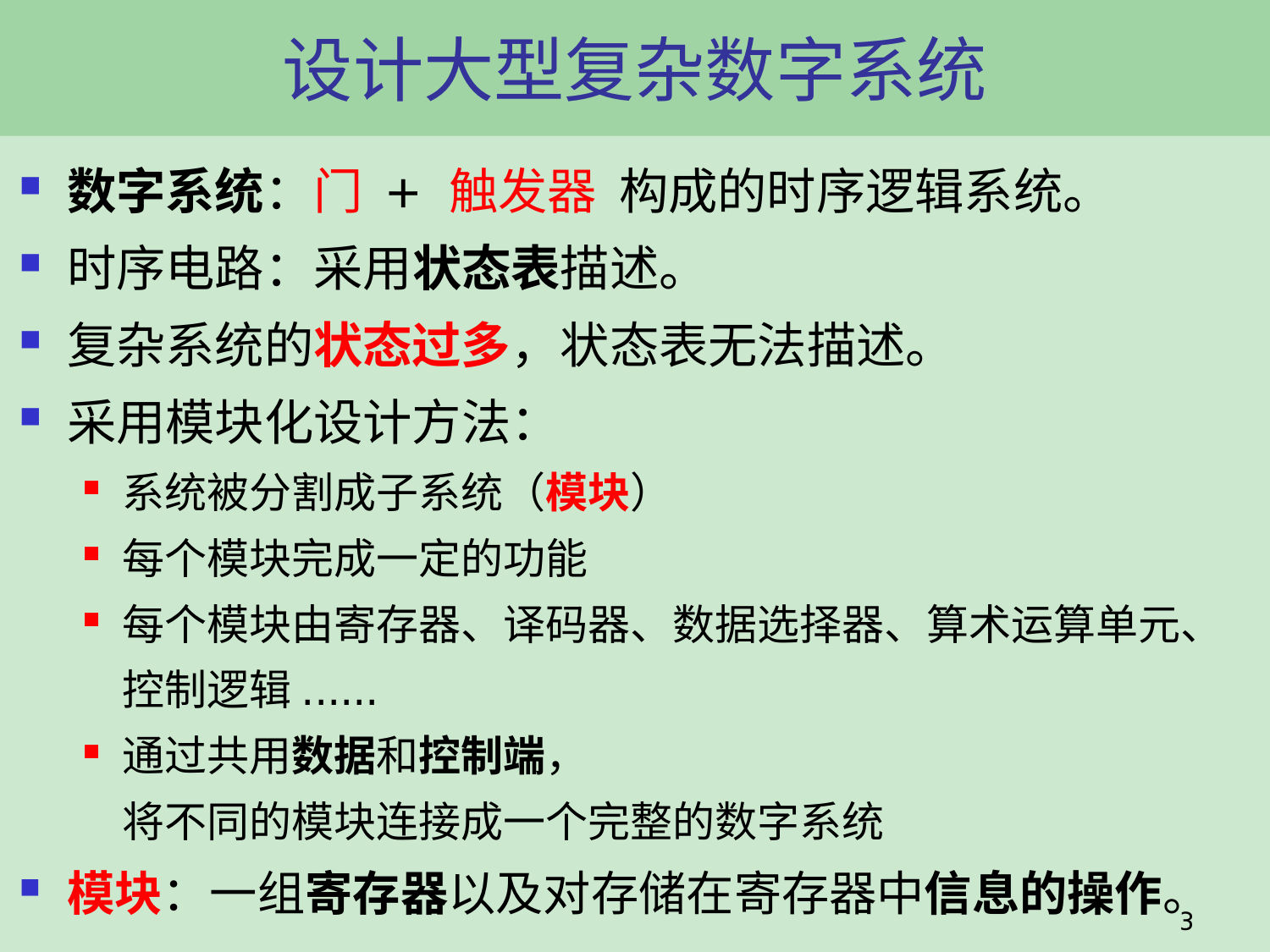

# 设计大型复杂数字系统
数字系统：门 + 触发器  构成的时序逻辑系统。
时序电路：采用状态表描述。
复杂系统的状态过多，状态表无法描述。
采用模块化设计方法：
系统被分割成子系统（模块）
每个模块完成一定的功能
每个模块由寄存器、译码器、数据选择器、算术运算单元、控制逻辑......
通过共用数据和控制端，
将不同的模块连接成一个完整的数字系统
模块：一组寄存器以及对存储在寄存器中信息的操作。
3